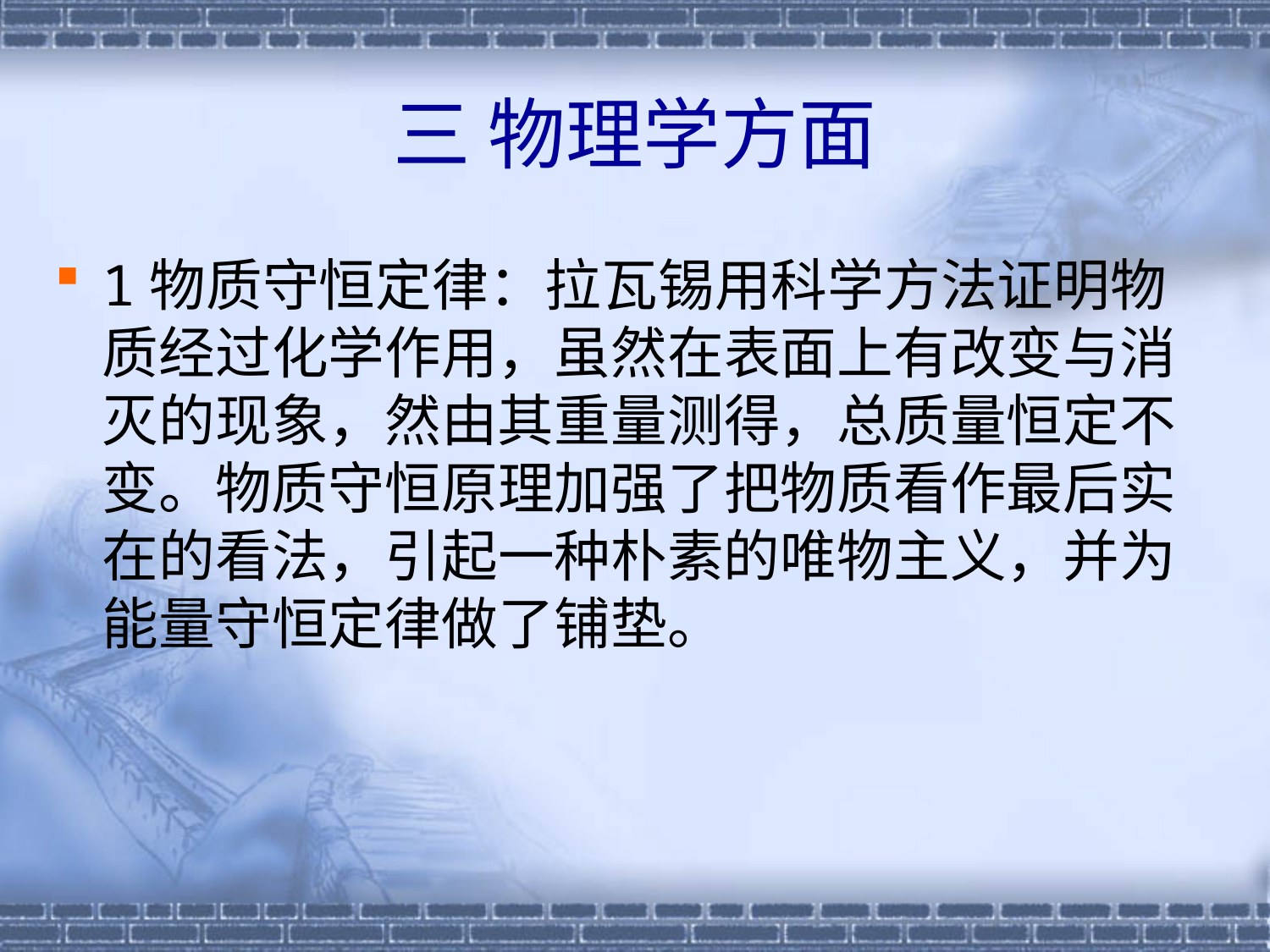

# 三 物理学方面
1物质守恒定律：拉瓦锡用科学方法证明物质经过化学作用，虽然在表面上有改变与消灭的现象，然由其重量测得，总质量恒定不变。物质守恒原理加强了把物质看作最后实在的看法，引起一种朴素的唯物主义，并为能量守恒定律做了铺垫。